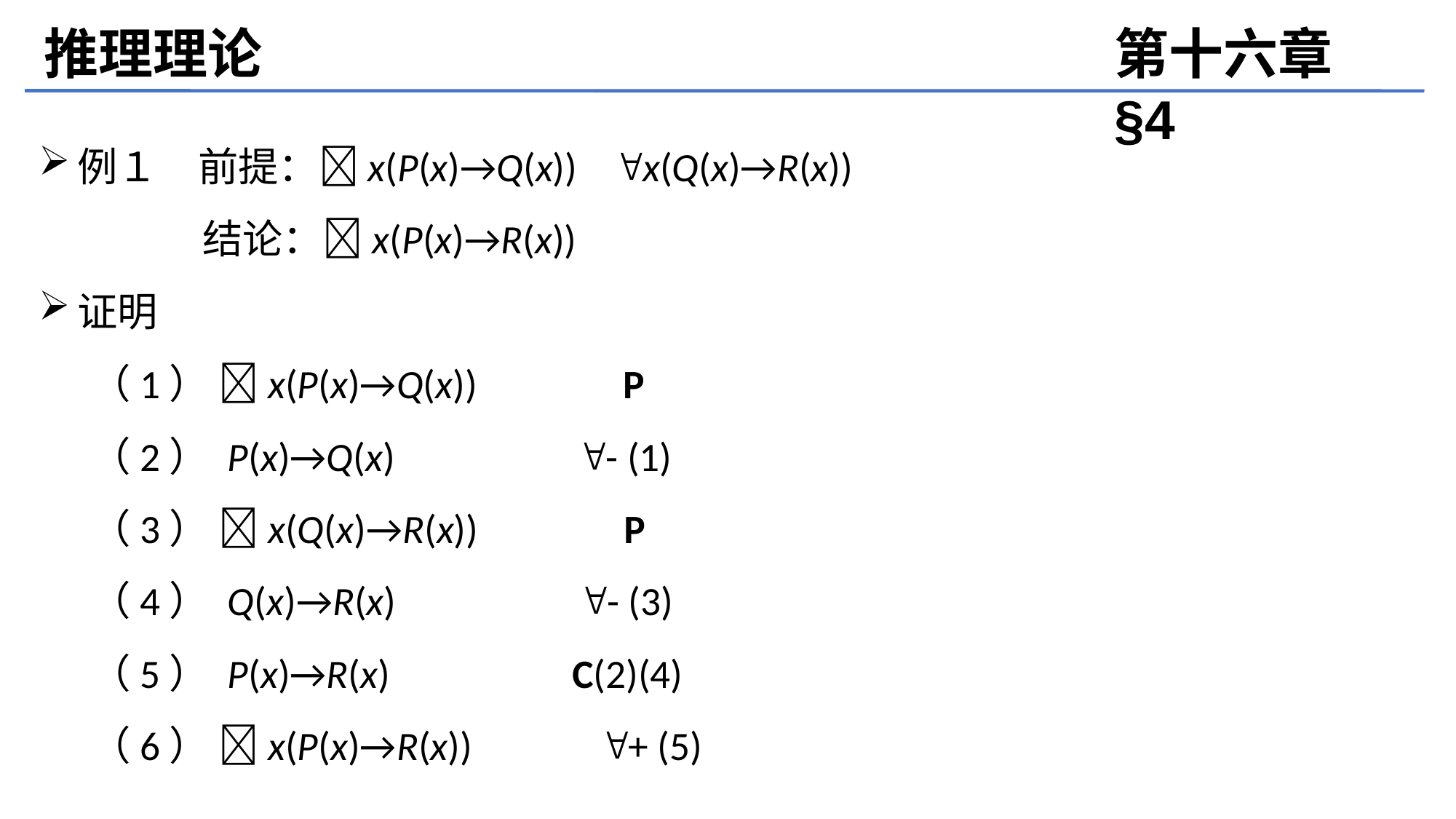

推理理论
第十六章 §4
例１　前提：∀x(P(x)→Q(x))    ∀x(Q(x)→R(x))
                 结论：∀x(P(x)→R(x))
证明
（1） ∀x(P(x)→Q(x))                P
（2） P(x)→Q(x)                    ∀- (1)
（3） ∀x(Q(x)→R(x))                P
（4） Q(x)→R(x)                    ∀- (3)
（5） P(x)→R(x)                    C(2)(4)
（6） ∀x(P(x)→R(x))              ∀+ (5)